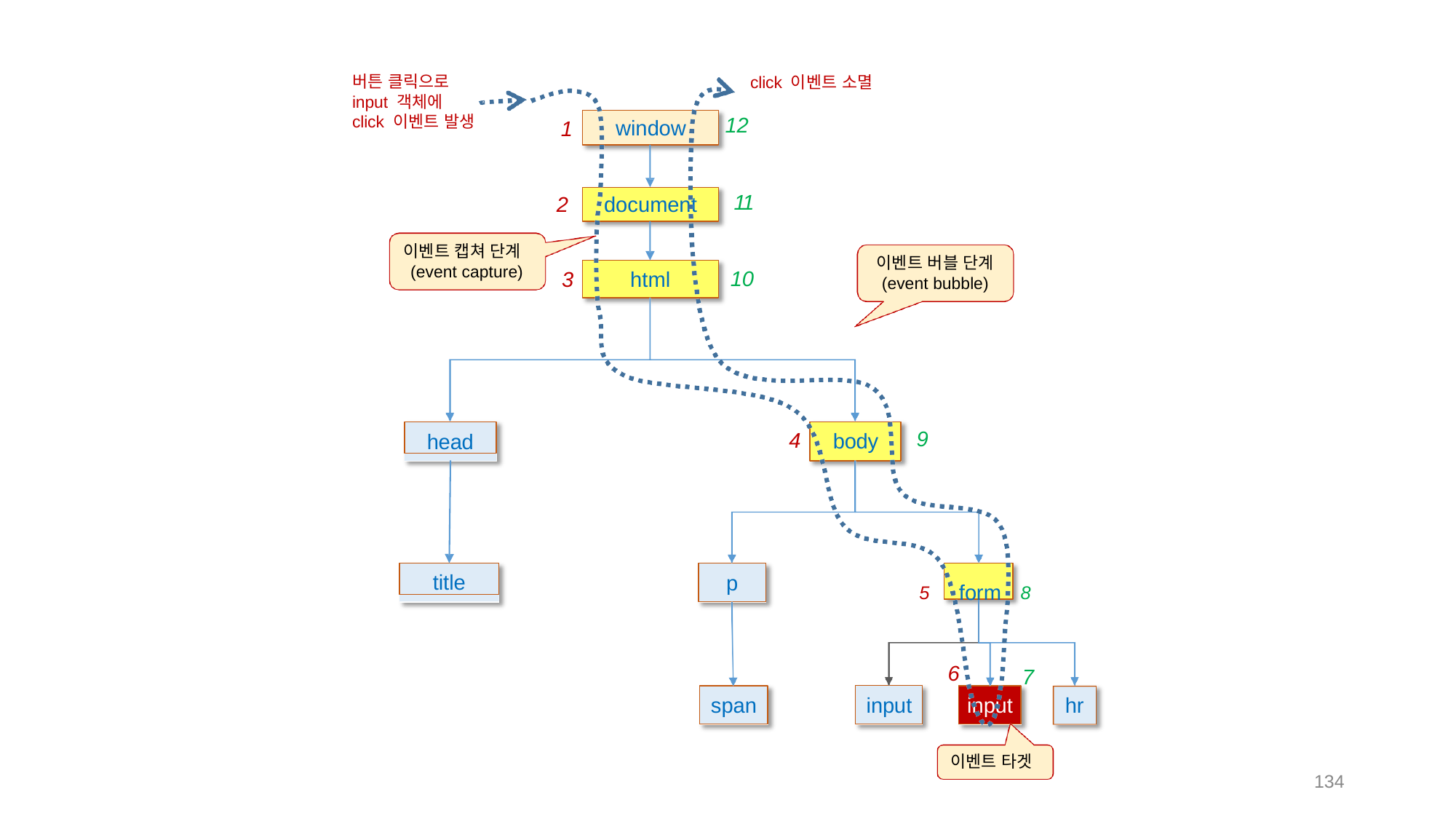

버튼 클릭으로  input 객체에  click 이벤트 발생
click 이벤트 소멸

12

window
1

11
2
document

이벤트 캡쳐 단계
(event capture)
이벤트 버블 단계
(event bubble)

10
html
3

head

9
4
body

title

5	form	8
p
6
7

input
hr
span
input
이벤트 타겟
134